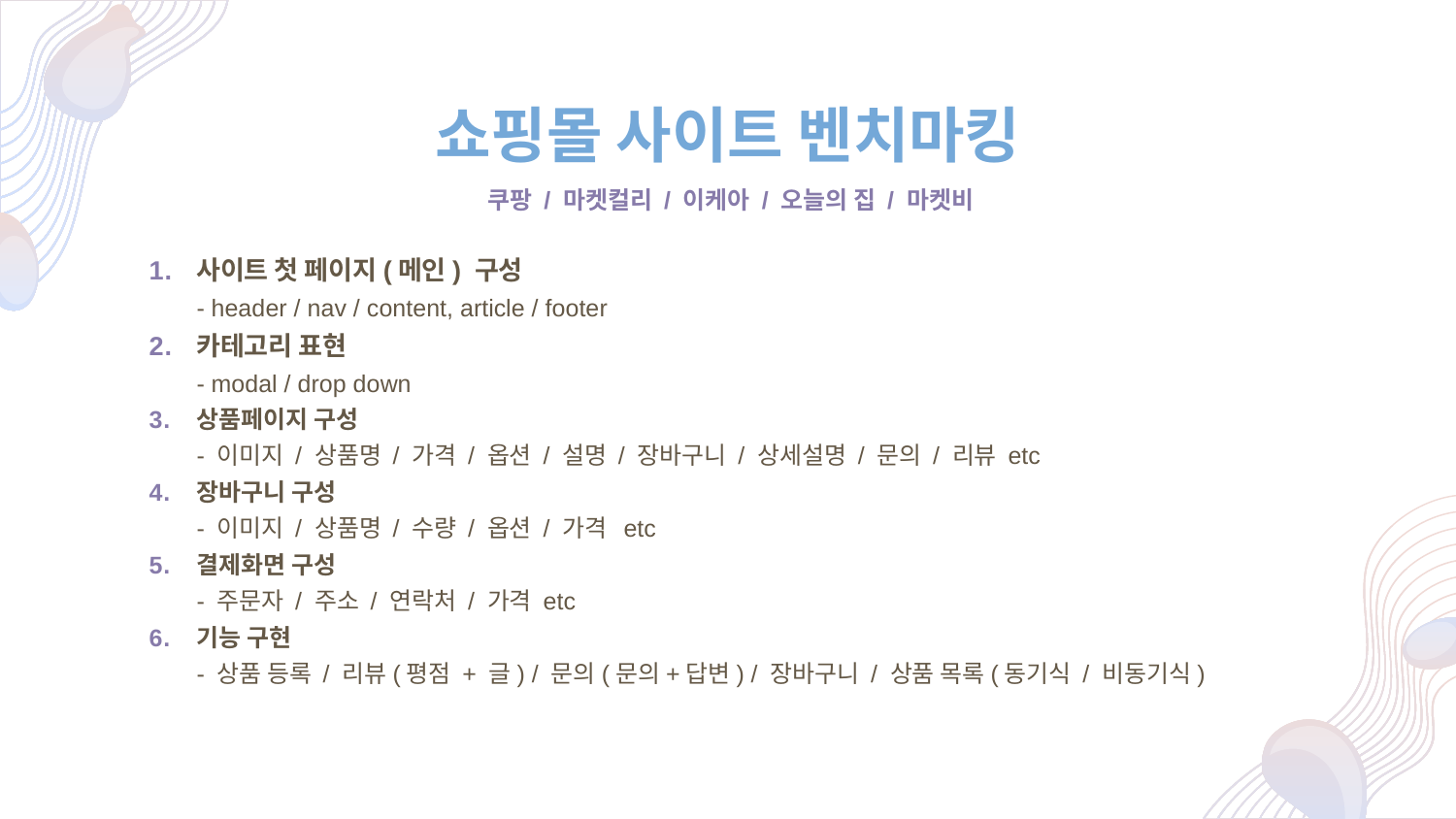

# 쇼핑몰 사이트 벤치마킹

쿠팡 / 마켓컬리 / 이케아 / 오늘의 집 / 마켓비
사이트 첫 페이지(메인) 구성
- header / nav / content, article / footer
카테고리 표현
- modal / drop down
상품페이지 구성
- 이미지 / 상품명 / 가격 / 옵션 / 설명 / 장바구니 / 상세설명 / 문의 / 리뷰 etc
장바구니 구성
- 이미지 / 상품명 / 수량 / 옵션 / 가격  etc
결제화면 구성
- 주문자 / 주소 / 연락처 / 가격 etc
기능 구현
- 상품 등록 / 리뷰(평점 + 글) / 문의(문의+답변) / 장바구니 / 상품 목록(동기식 / 비동기식)